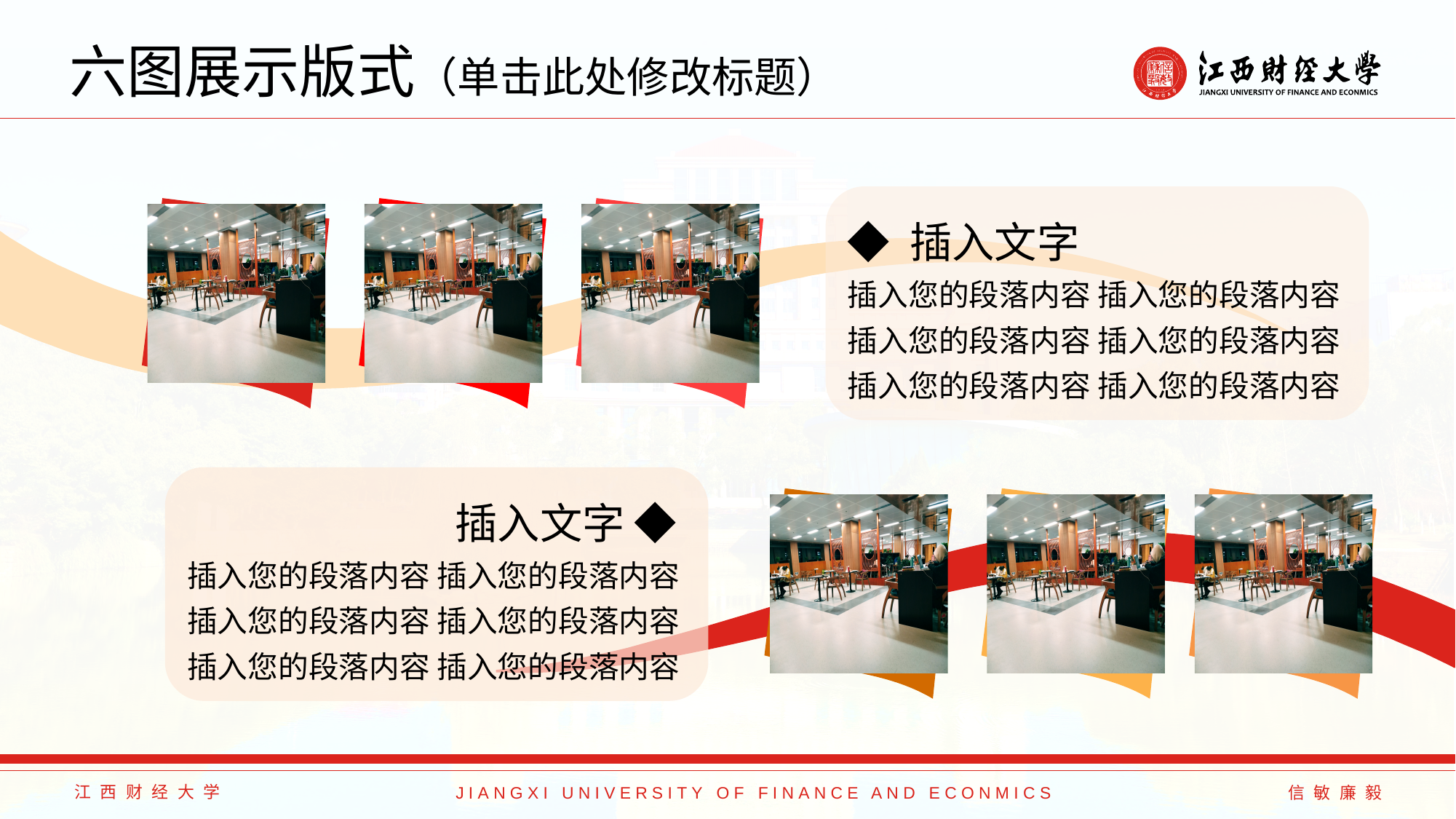

# 六图展示版式（单击此处修改标题）
◆ 插入文字
插入您的段落内容 插入您的段落内容
插入您的段落内容 插入您的段落内容
插入您的段落内容 插入您的段落内容

插入文字 ◆
插入您的段落内容 插入您的段落内容
插入您的段落内容 插入您的段落内容
插入您的段落内容 插入您的段落内容